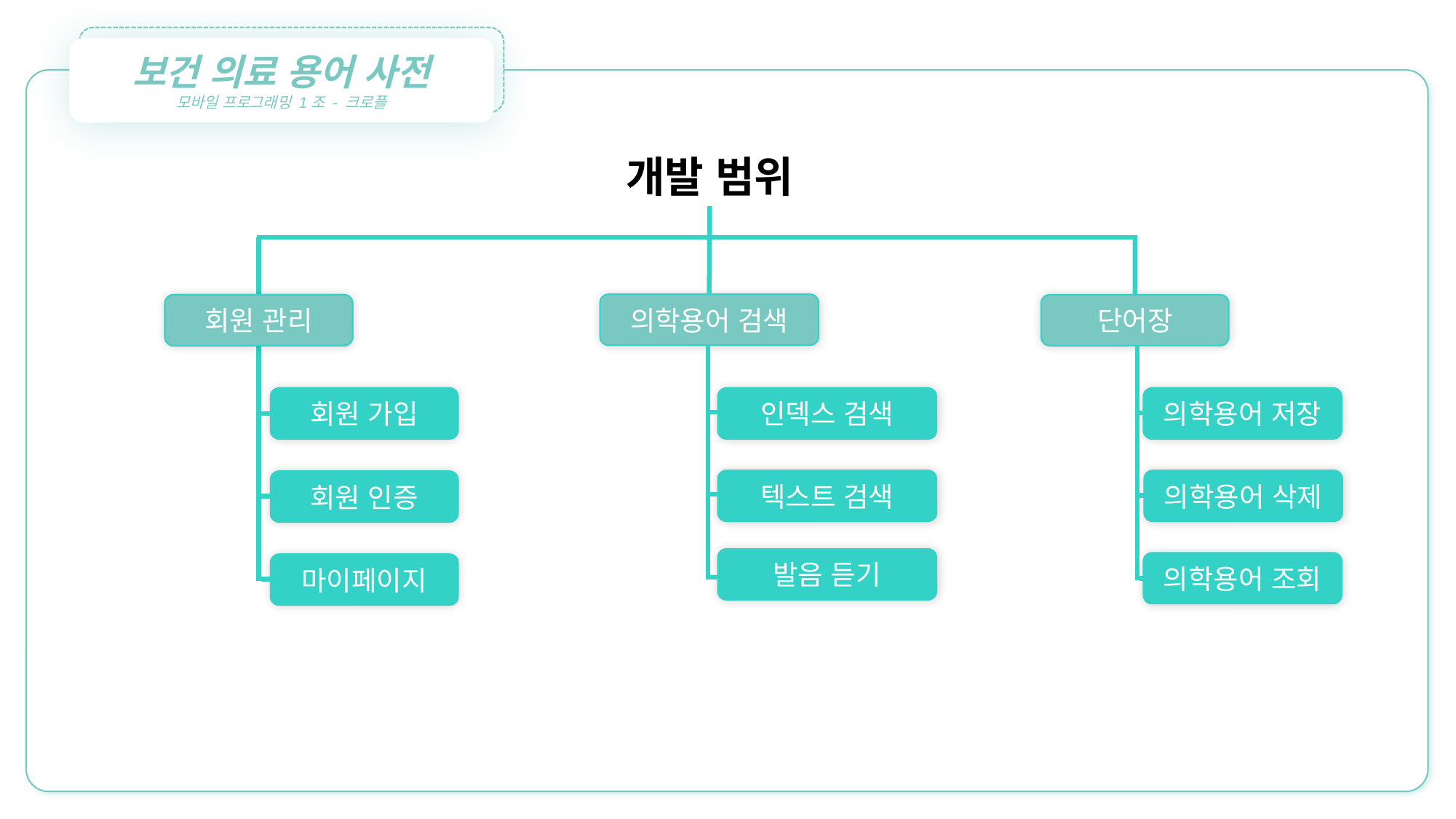

보건 의료 용어 사전
모바일 프로그래밍 1조 - 크로플

개발 범위
의학용어 검색
회원 관리
회원 관리
단어장
회원 가입
인덱스 검색
의학용어 저장
텍스트 검색
의학용어 삭제
회원 인증
발음 듣기
의학용어 조회
마이페이지